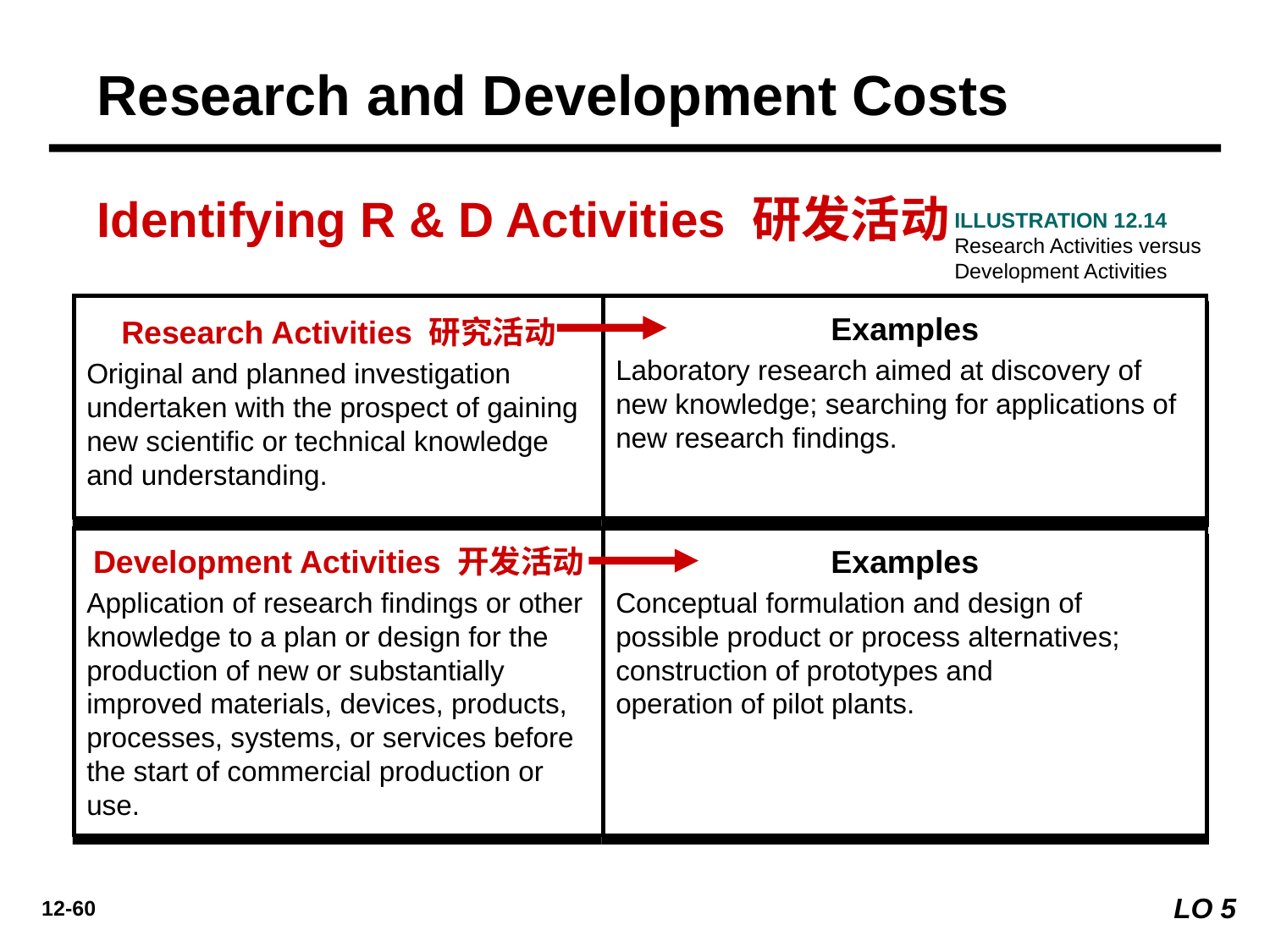

Research and Development Costs

Identifying R & D Activities 研发活动
ILLUSTRATION 12.14
Research Activities versus Development Activities
Research Activities 研究活动
Original and planned investigation undertaken with the prospect of gaining new scientific or technical knowledge and understanding.
Examples
Laboratory research aimed at discovery of new knowledge; searching for applications of new research findings.

Development Activities 开发活动
Application of research findings or other
knowledge to a plan or design for the
production of new or substantially improved materials, devices, products, processes, systems, or services before the start of commercial production or use.
Examples
Conceptual formulation and design of possible product or process alternatives; construction of prototypes and
operation of pilot plants.

LO 5